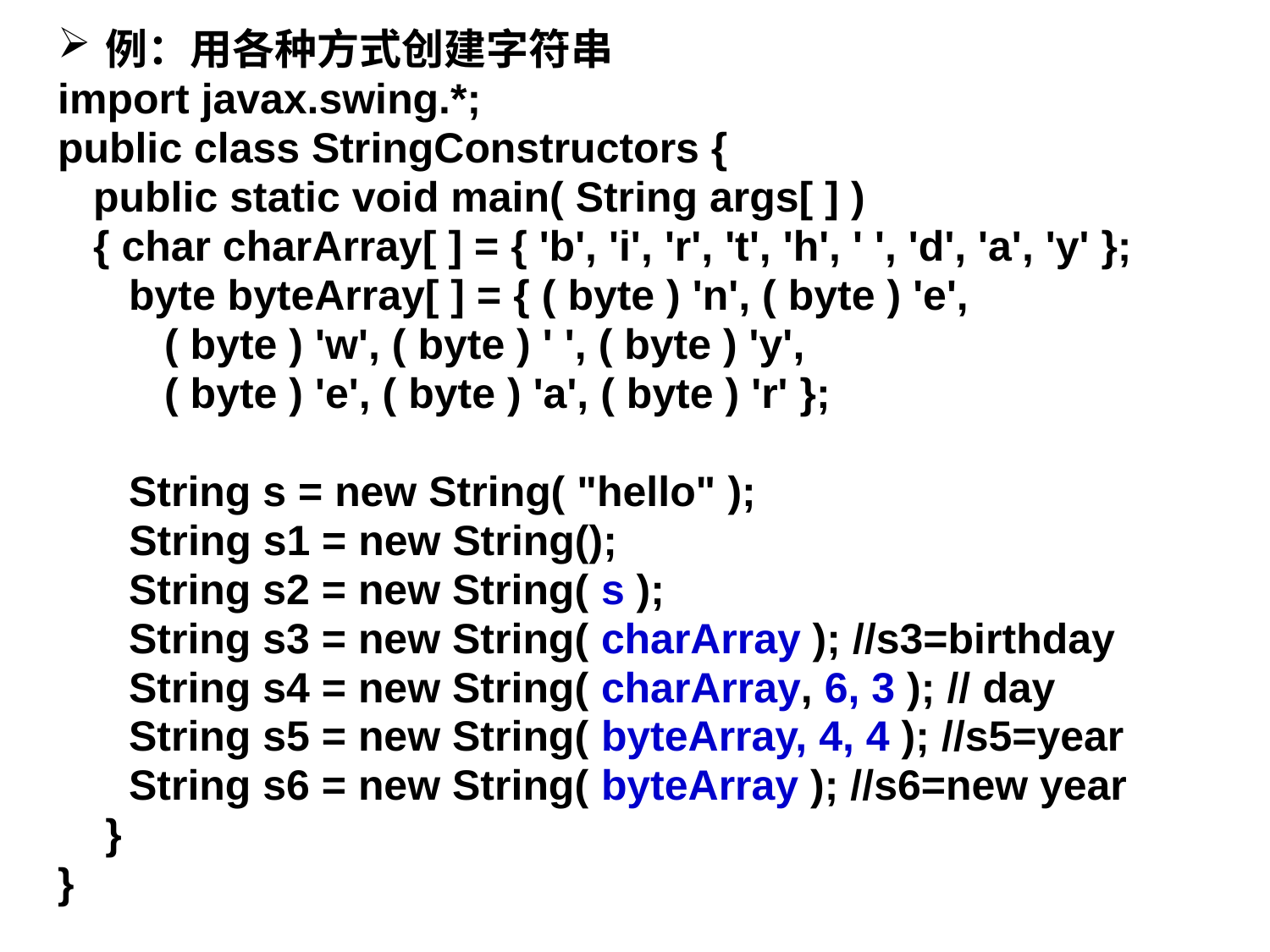

例：用各种方式创建字符串
import javax.swing.*;
public class StringConstructors {
   public static void main( String args[ ] )
   { char charArray[ ] = { 'b', 'i', 'r', 't', 'h', ' ', 'd', 'a', 'y' };
      byte byteArray[ ] = { ( byte ) 'n', ( byte ) 'e',
         ( byte ) 'w', ( byte ) ' ', ( byte ) 'y',
         ( byte ) 'e', ( byte ) 'a', ( byte ) 'r' };

      String s = new String( "hello" );
	  String s1 = new String();
      String s2 = new String( s );
      String s3 = new String( charArray ); //s3=birthday
      String s4 = new String( charArray, 6, 3 ); // day
      String s5 = new String( byteArray, 4, 4 ); //s5=year
      String s6 = new String( byteArray ); //s6=new year
	}
}